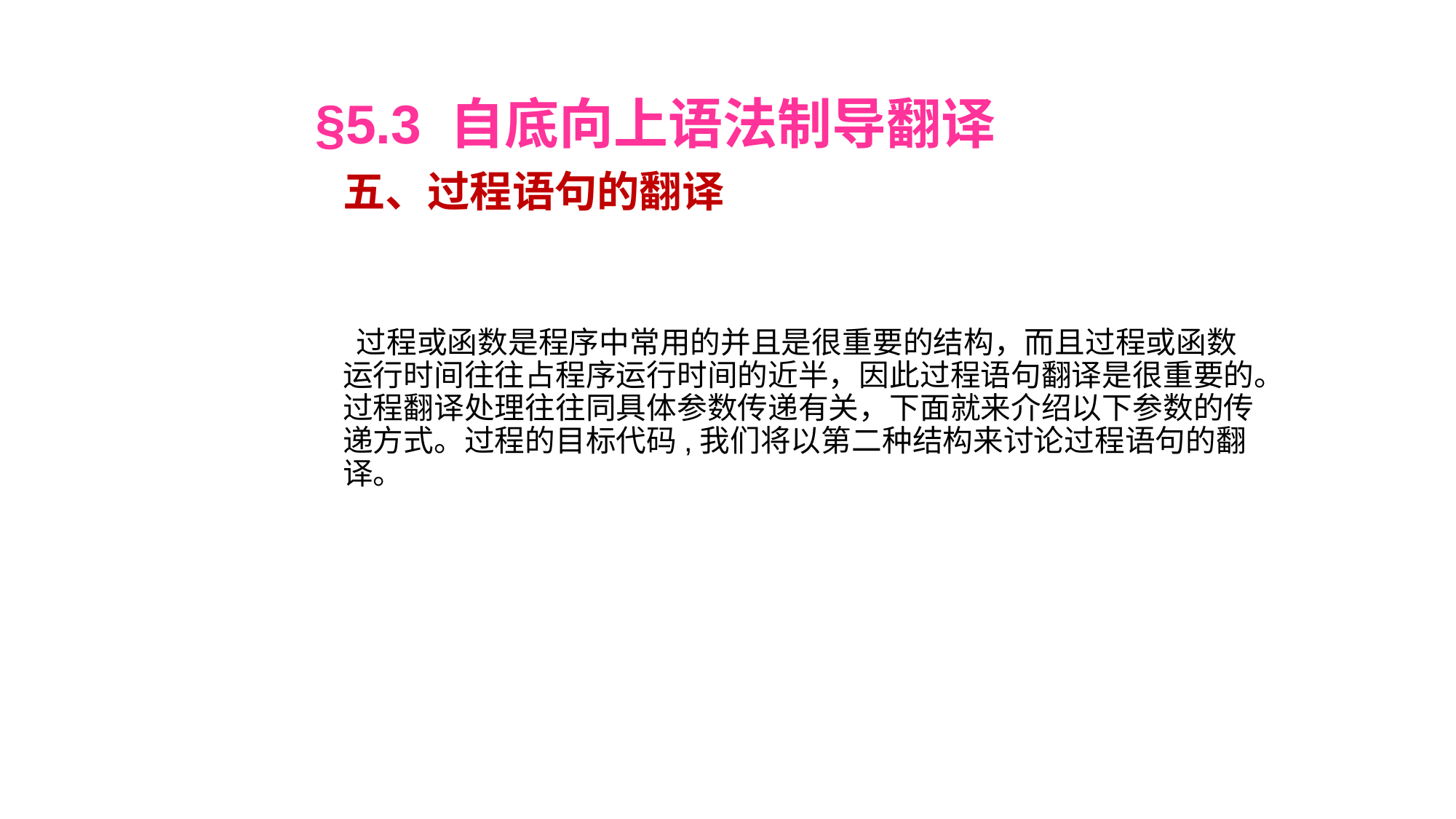

§5.3 自底向上语法制导翻译
   五、过程语句的翻译

     过程或函数是程序中常用的并且是很重要的结构，而且过程或函数运行时间往往占程序运行时间的近半，因此过程语句翻译是很重要的。过程翻译处理往往同具体参数传递有关，下面就来介绍以下参数的传递方式。过程的目标代码,我们将以第二种结构来讨论过程语句的翻译。